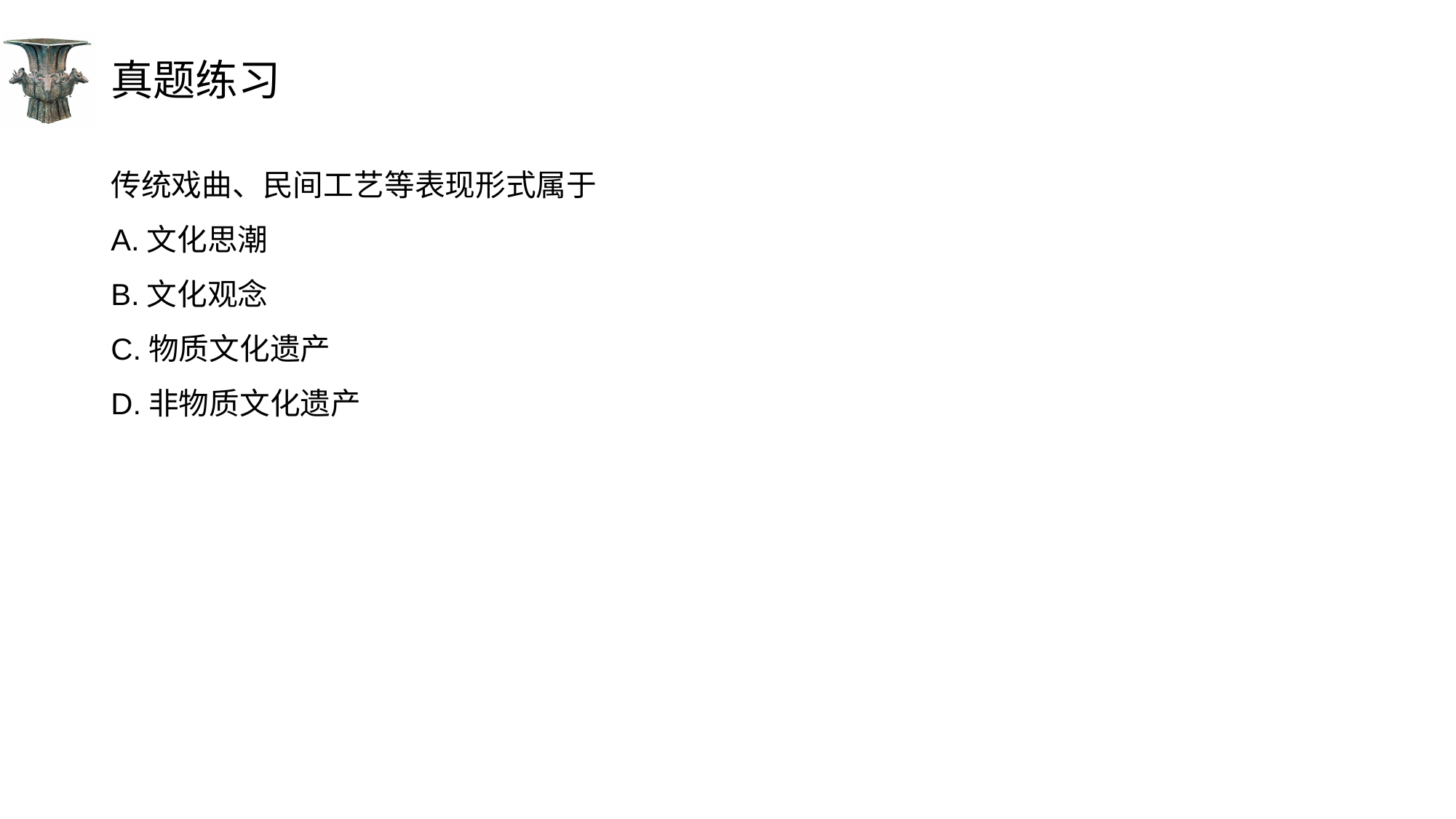

# 真题练习
传统戏曲、民间工艺等表现形式属于
A.文化思潮
B.文化观念
C.物质文化遗产
D.非物质文化遗产

107